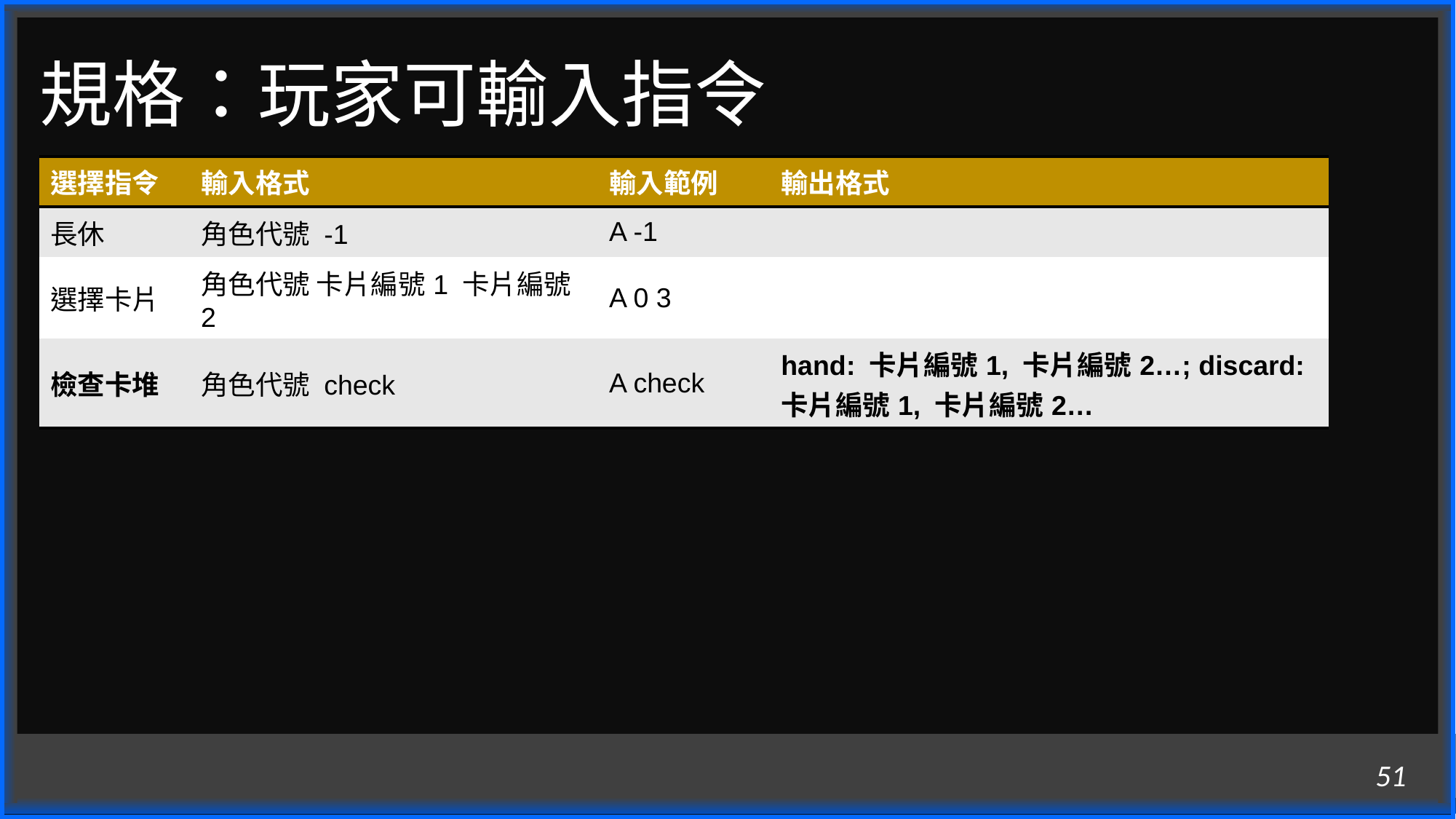

# 規格：玩家可輸入指令
| 選擇指令 | 輸入格式 | 輸入範例 | 輸出格式 |
| --- | --- | --- | --- |
| 長休 | 角色代號 -1 | A -1 |  |
| 選擇卡片 | 角色代號 卡片編號1 卡片編號2 | A 0 3 |  |
| 檢查卡堆 | 角色代號 check | A check | hand: 卡片編號1, 卡片編號2…; discard: 卡片編號1, 卡片編號2… |